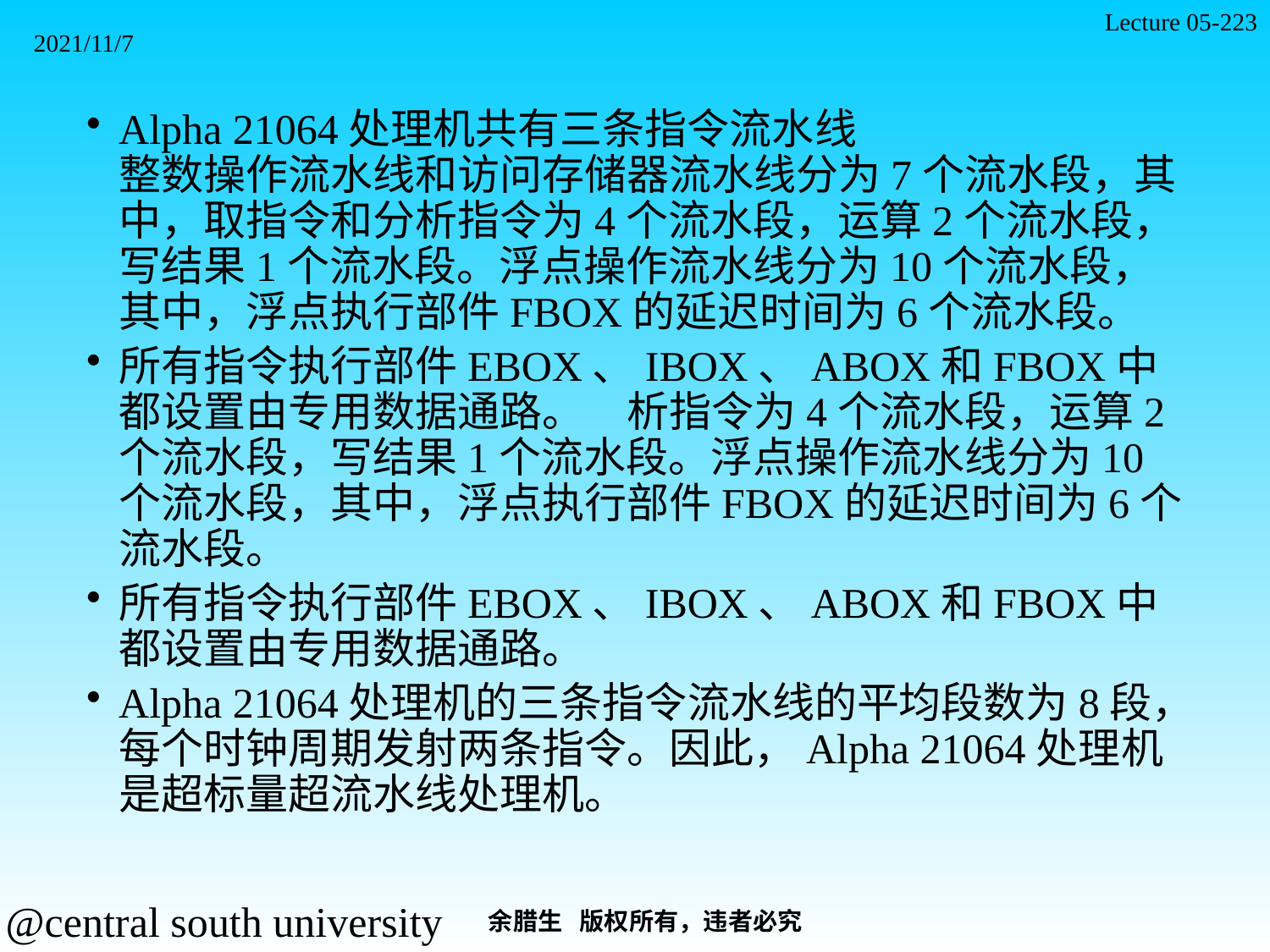

Lecture 05-223
2021/11/7

Alpha 21064处理机共有三条指令流水线
整数操作流水线和访问存储器流水线分为7个流水段，其中，取指令和分析指令为4个流水段，运算2个流水段，写结果1个流水段。浮点操作流水线分为10个流水段，其中，浮点执行部件FBOX的延迟时间为6个流水段。
所有指令执行部件EBOX、IBOX、ABOX和FBOX中都设置由专用数据通路。	析指令为4个流水段，运算2个流水段，写结果1个流水段。浮点操作流水线分为10个流水段，其中，浮点执行部件FBOX的延迟时间为6个流水段。
所有指令执行部件EBOX、IBOX、ABOX和FBOX中都设置由专用数据通路。
Alpha 21064处理机的三条指令流水线的平均段数为8段，每个时钟周期发射两条指令。因此，Alpha 21064处理机是超标量超流水线处理机。
余腊生   版权所有，违者必究